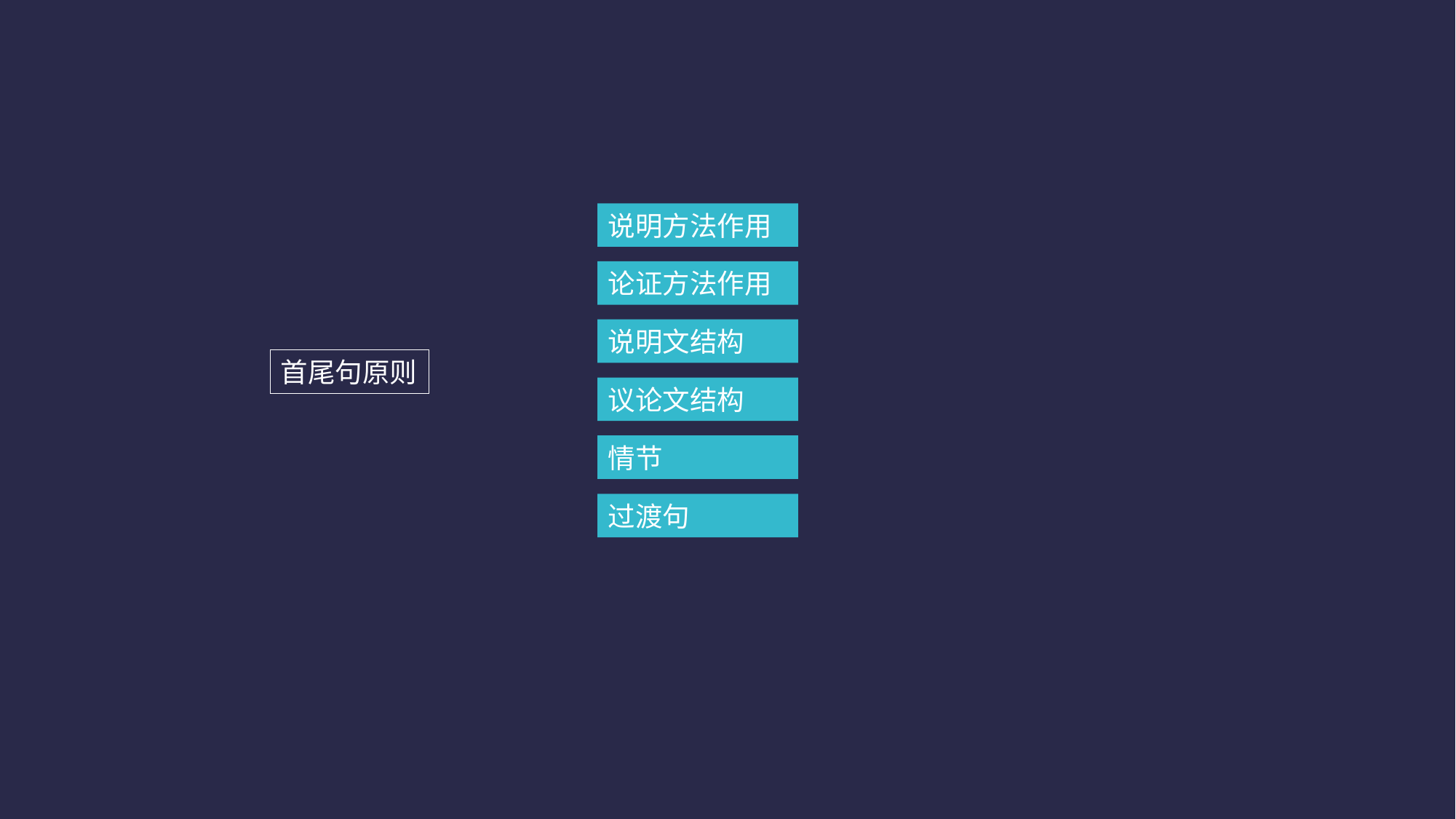

说明方法作用
论证方法作用
说明文结构
首尾句原则
议论文结构
情节
过渡句